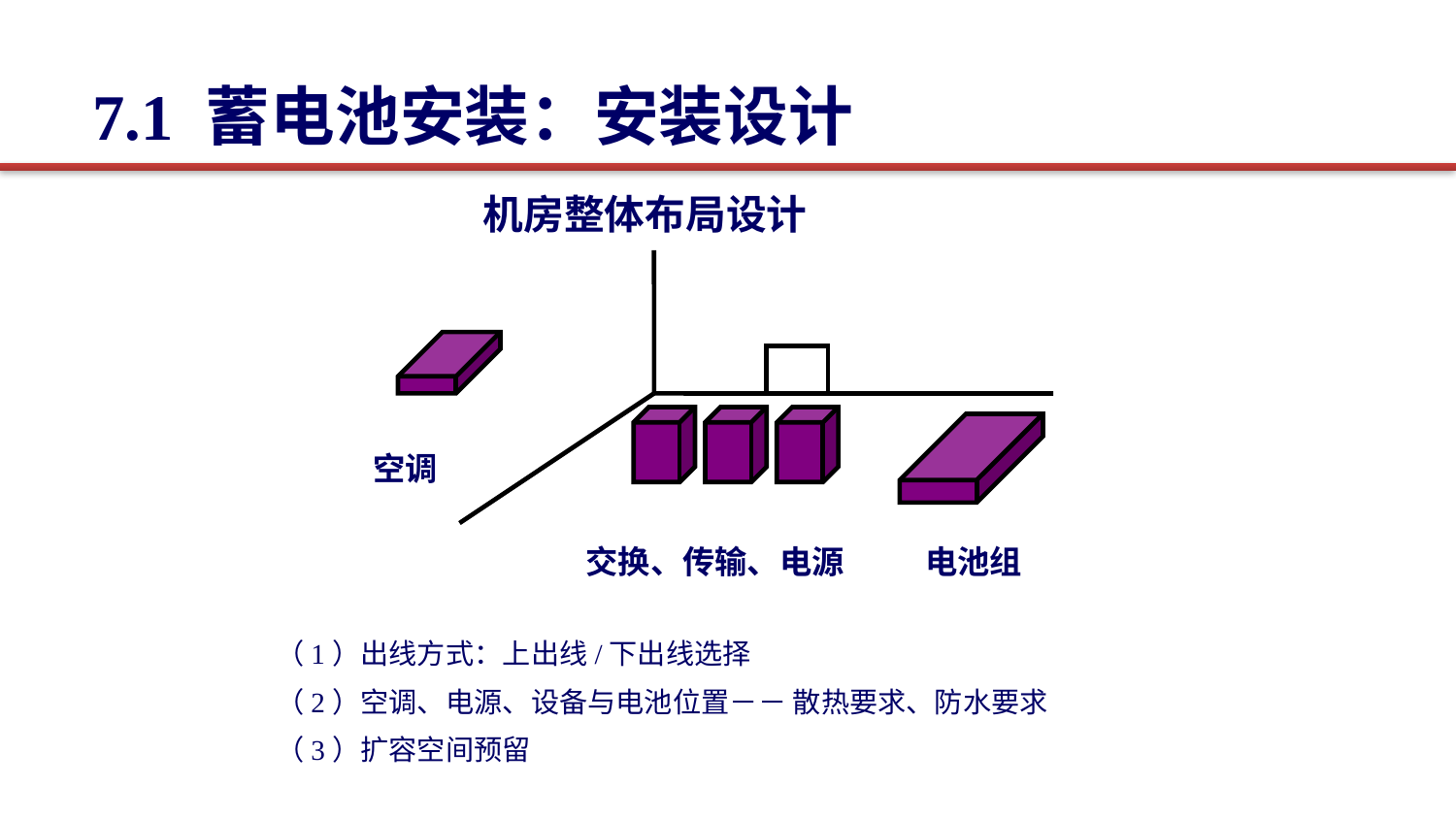

7.1 蓄电池安装：安装设计

机房整体布局设计

空调
交换、传输、电源
电池组
（1）出线方式：上出线/下出线选择
（2）空调、电源、设备与电池位置－－ 散热要求、防水要求
（3）扩容空间预留